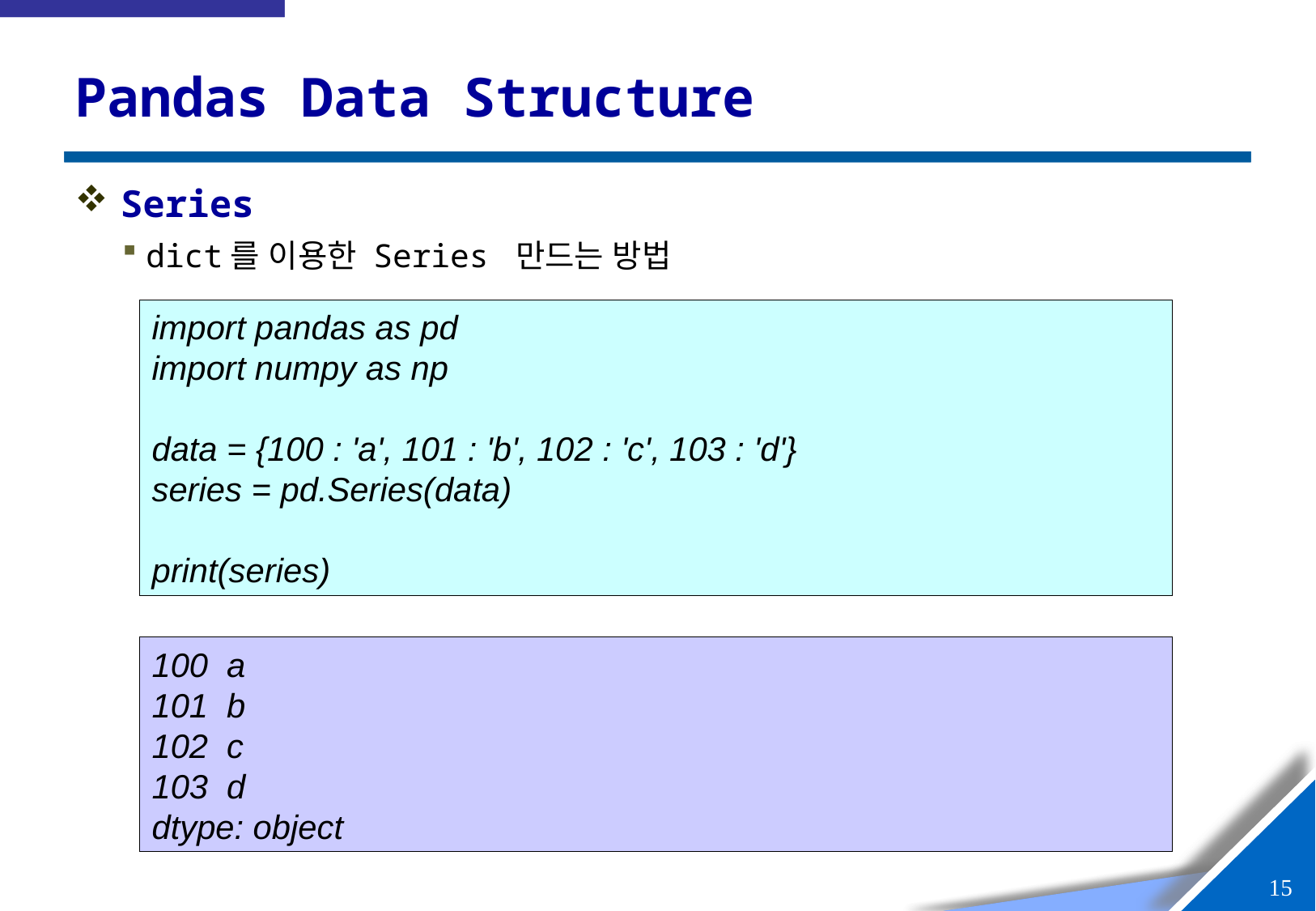

# Pandas Data Structure
Series
dict를 이용한 Series 만드는 방법
import pandas as pd
import numpy as np

data = {100 : 'a', 101 : 'b', 102 : 'c', 103 : 'd'}
series = pd.Series(data)

print(series)
100  a
101  b
102  c
103  d
dtype: object
15